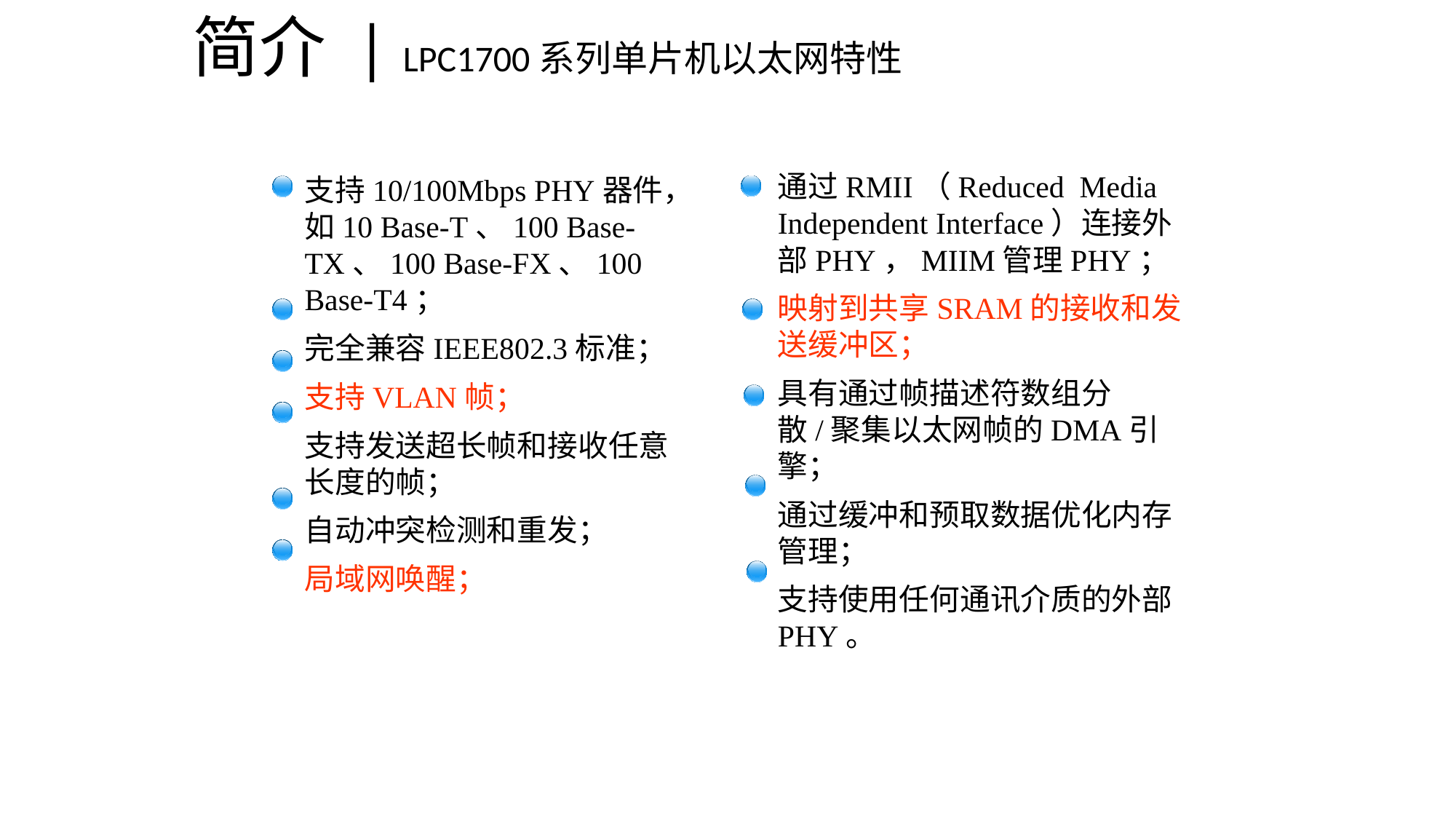

简介 | LPC1700系列单片机以太网特性
通过RMII（Reduced  Media Independent Interface）连接外部PHY，MIIM管理PHY；
映射到共享SRAM的接收和发送缓冲区；
具有通过帧描述符数组分散/聚集以太网帧的DMA引擎；
通过缓冲和预取数据优化内存管理；
支持使用任何通讯介质的外部PHY。
支持10/100Mbps PHY器件，如10 Base-T、100 Base-TX、100 Base-FX、100 Base-T4；
完全兼容IEEE802.3标准；
支持VLAN帧；
支持发送超长帧和接收任意长度的帧；
自动冲突检测和重发；
局域网唤醒；